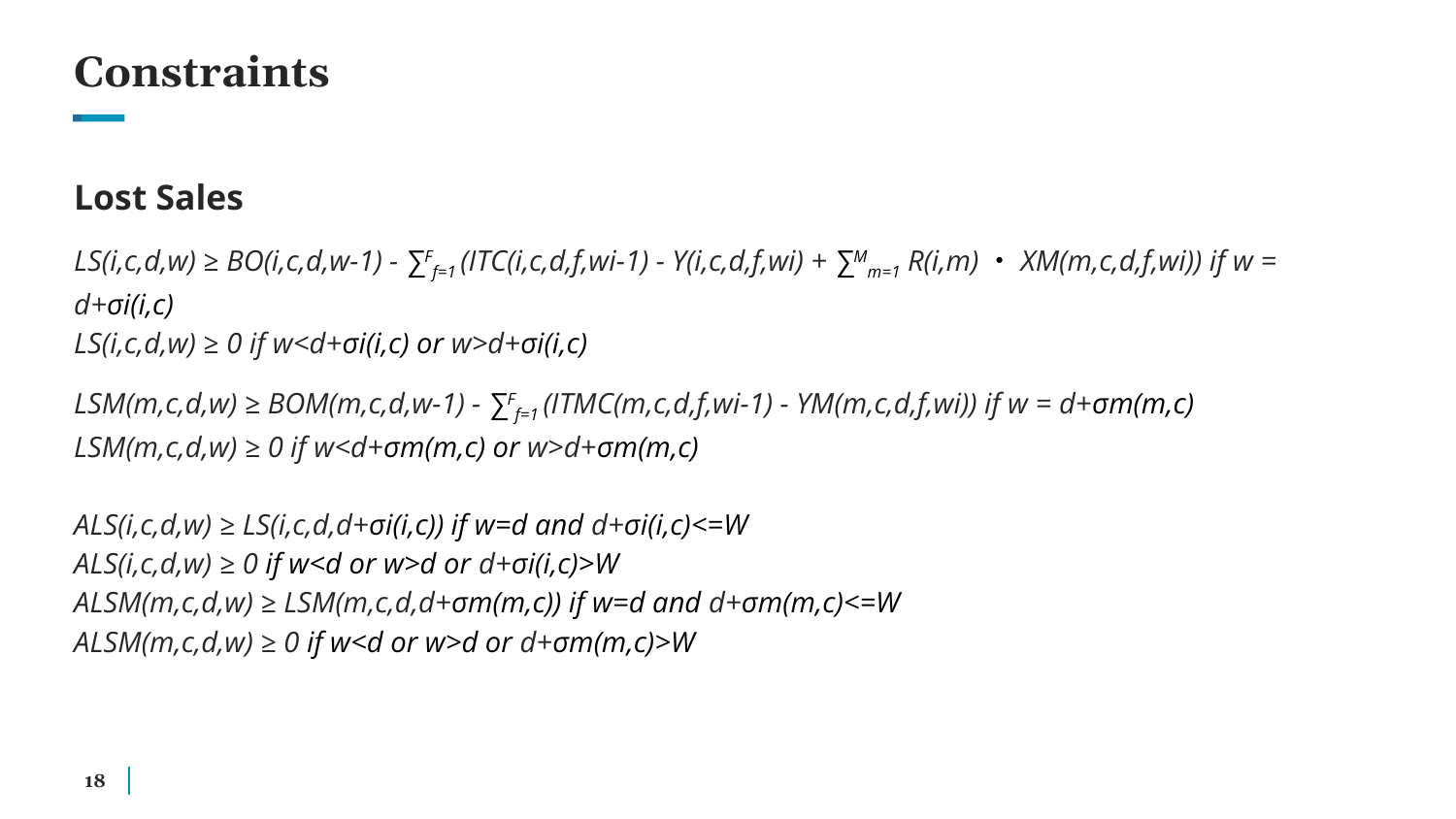

# Constraints

Lost Sales
LS(i,c,d,w) ≥ BO(i,c,d,w-1) - ∑Ff=1 (ITC(i,c,d,f,wi-1) - Y(i,c,d,f,wi) + ∑Mm=1 R(i,m)・XM(m,c,d,f,wi)) if w = d+σi(i,c)
LS(i,c,d,w) ≥ 0 if w<d+σi(i,c) or w>d+σi(i,c)
LSM(m,c,d,w) ≥ BOM(m,c,d,w-1) - ∑Ff=1 (ITMC(m,c,d,f,wi-1) - YM(m,c,d,f,wi)) if w = d+σm(m,c)
LSM(m,c,d,w) ≥ 0 if w<d+σm(m,c) or w>d+σm(m,c)

ALS(i,c,d,w) ≥ LS(i,c,d,d+σi(i,c)) if w=d and d+σi(i,c)<=W
ALS(i,c,d,w) ≥ 0 if w<d or w>d or d+σi(i,c)>W
ALSM(m,c,d,w) ≥ LSM(m,c,d,d+σm(m,c)) if w=d and d+σm(m,c)<=W
ALSM(m,c,d,w) ≥ 0 if w<d or w>d or d+σm(m,c)>W
18